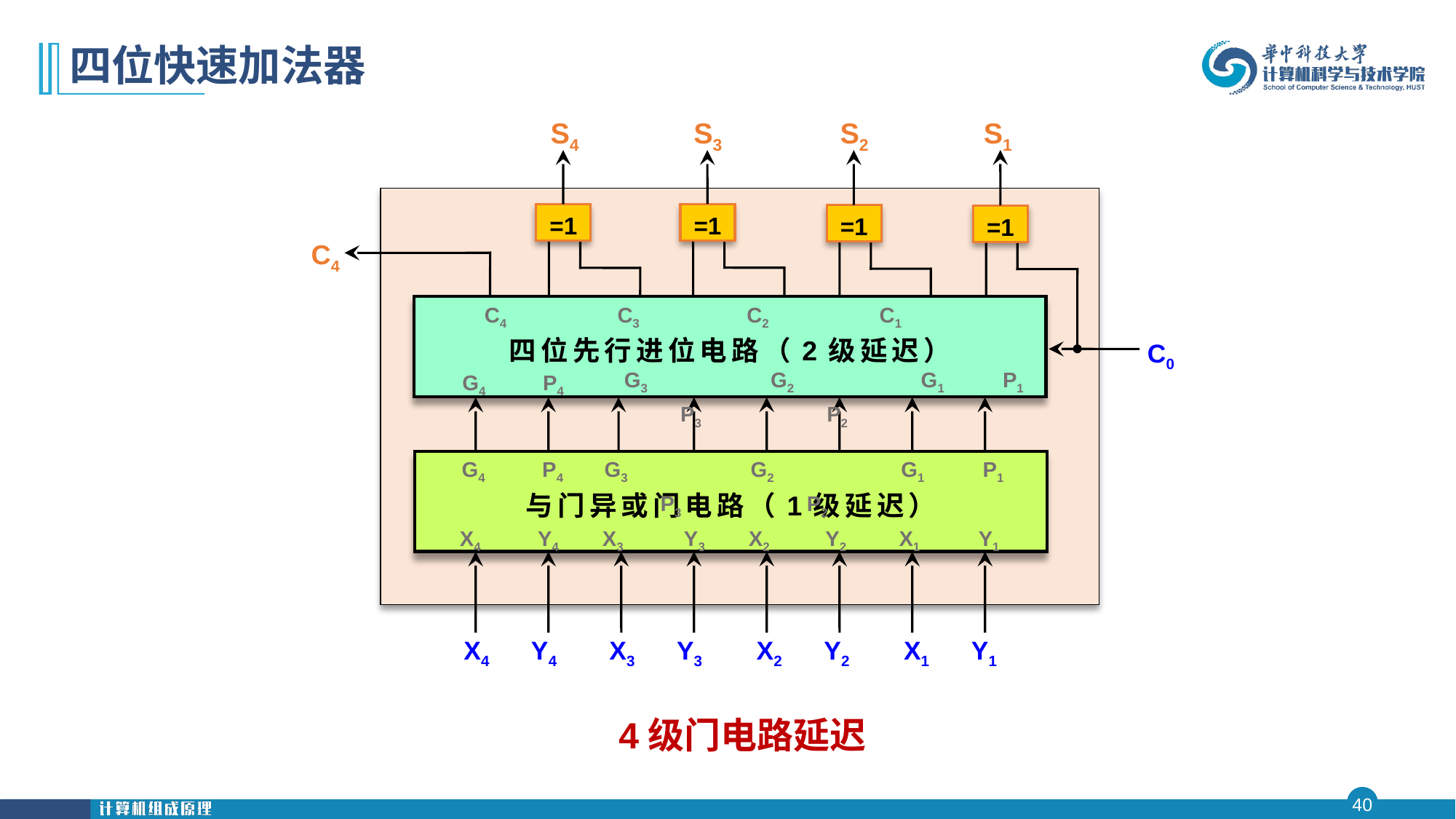

# 四位快速加法器
S4
S3
S2
S1

=1

=1

=1

=1

C4

  C4                                C3                               C2                                C1
四位先行进位电路（2级延迟）
C0

G3           　P3
G2        　  P2
 G1        　   P1
G4          　P4

G4          　P4
G3           　P3
G2        　  P2
 G1        　   P1
与门异或门电路（1级延迟）
X4          　Y4
X3           　Y3
X2        　  Y2
 X1        　   Y1

X4          Y4
X3          Y3
  X2          Y2
X1          Y1
4级门电路延迟